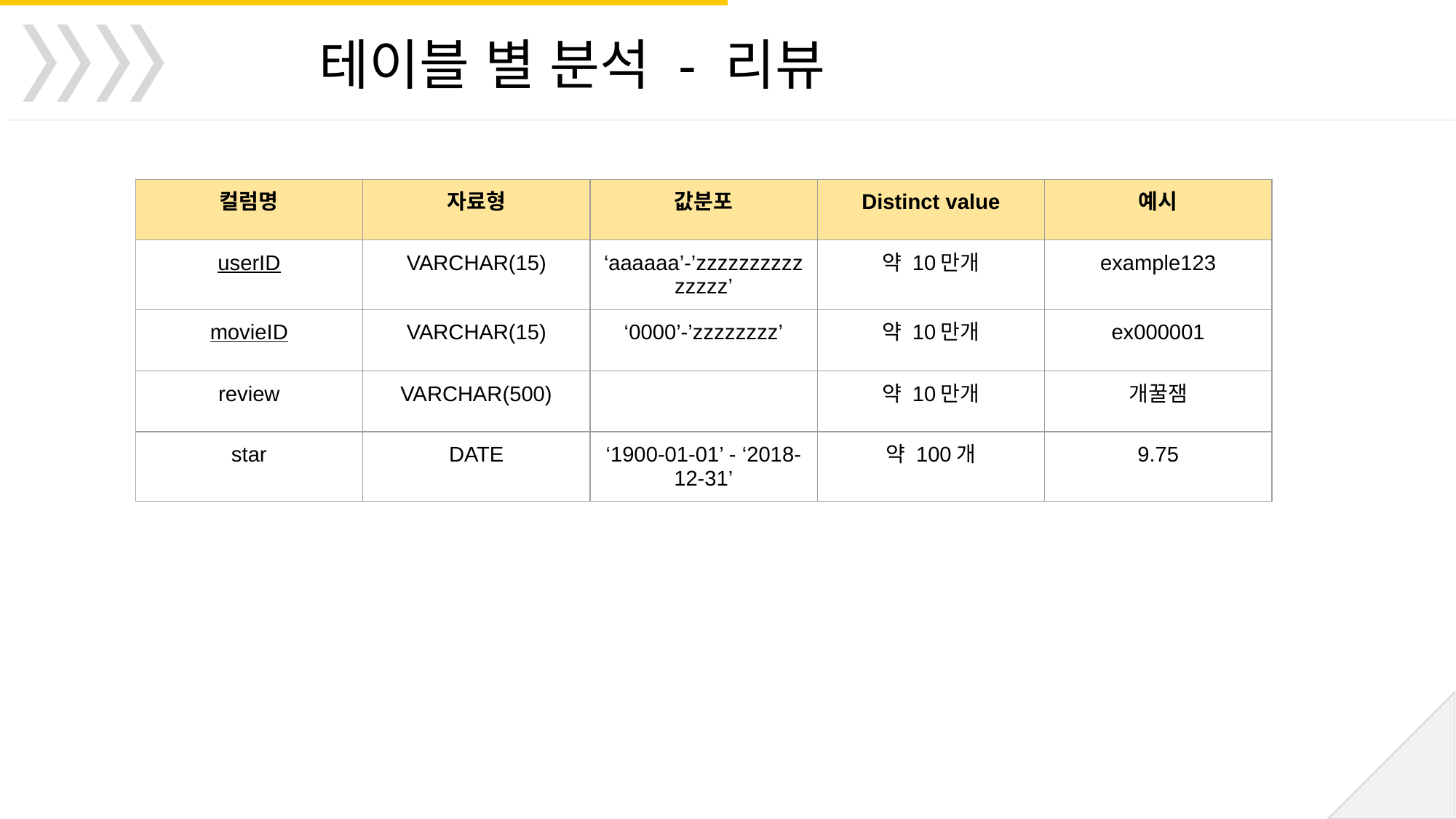

테이블 별 분석 - 리뷰

| 컬럼명 | 자료형 | 값분포 | Distinct value | 예시 |
| --- | --- | --- | --- | --- |
| userID | VARCHAR(15) | ‘aaaaaa’-’zzzzzzzzzzzzzzz’ | 약 10만개 | example123 |
| movieID | VARCHAR(15) | ‘0000’-’zzzzzzzz’ | 약 10만개 | ex000001 |
| review | VARCHAR(500) |  | 약 10만개 | 개꿀잼 |
| star | DATE | ‘1900-01-01’ - ‘2018-12-31’ | 약 100개 | 9.75 |